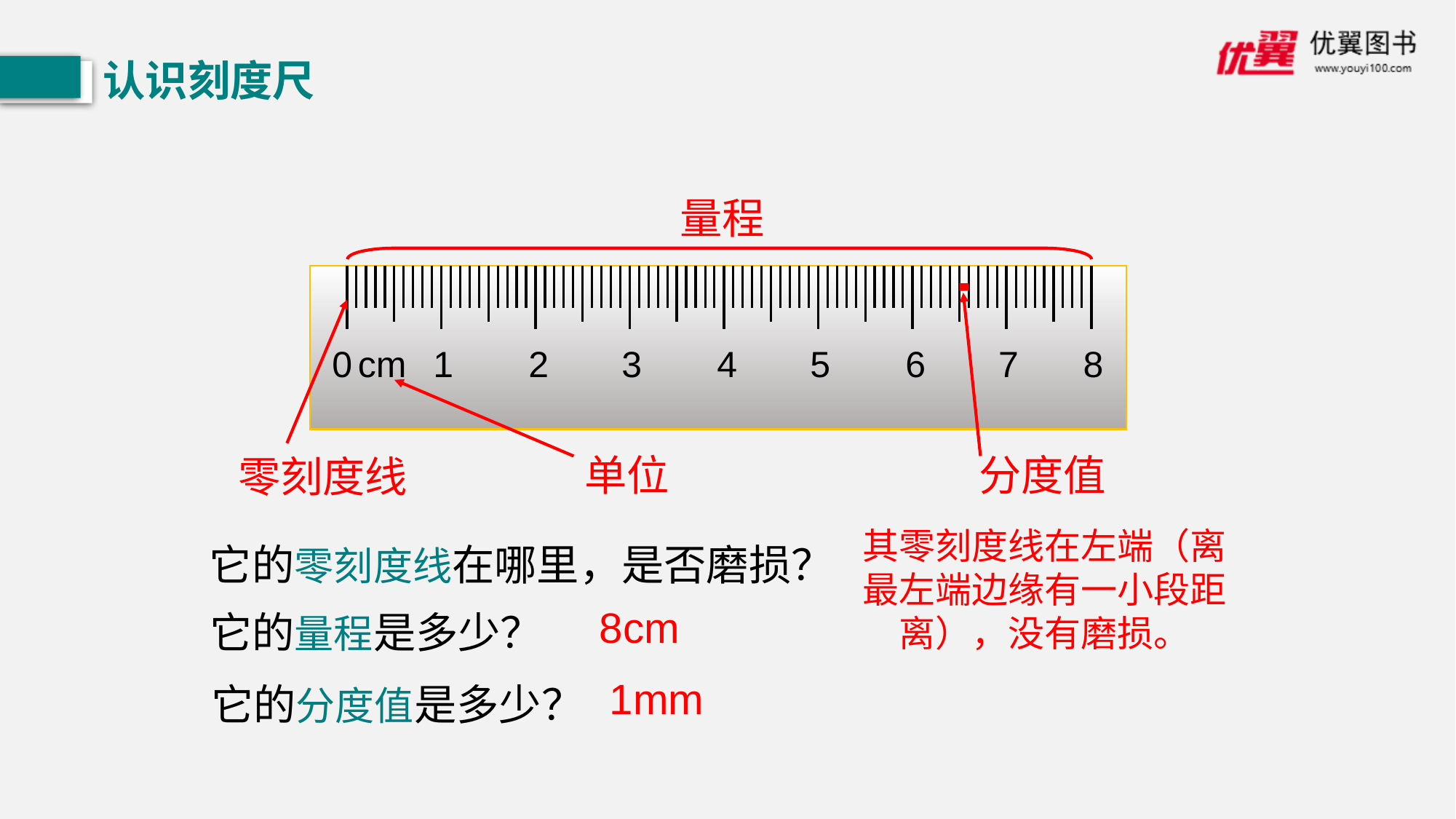

认识刻度尺

量程

0
cm
1
2
3
4
5
6
7
8

单位
分度值
零刻度线
它的零刻度线在哪里，是否磨损？
其零刻度线在左端（离最左端边缘有一小段距离），没有磨损。
8cm
它的量程是多少？
1mm
它的分度值是多少？